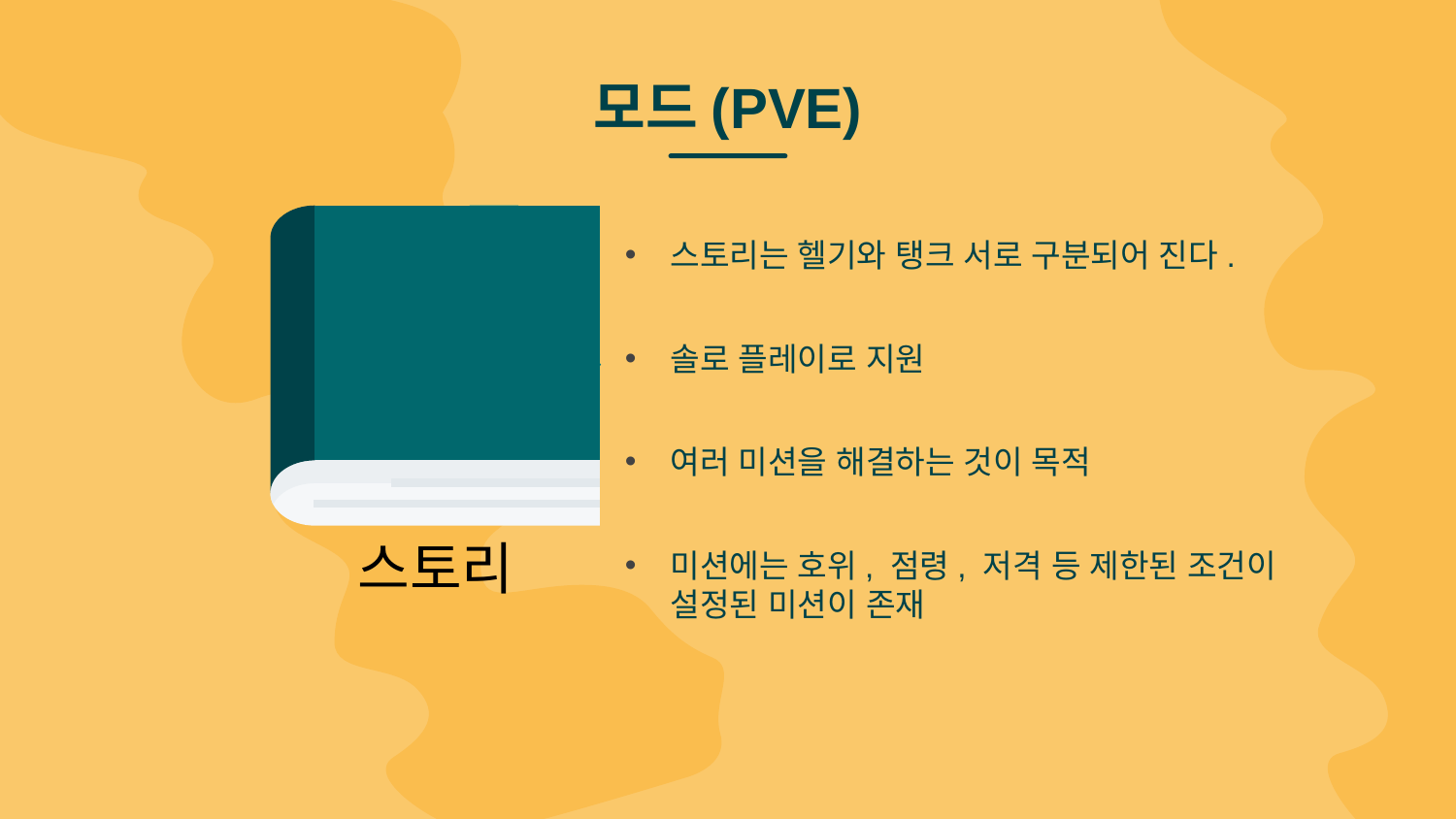

# 모드(PVE)

스토리는 헬기와 탱크 서로 구분되어 진다.
솔로 플레이로 지원
여러 미션을 해결하는 것이 목적
미션에는 호위, 점령, 저격 등 제한된 조건이 설정된 미션이 존재
스토리